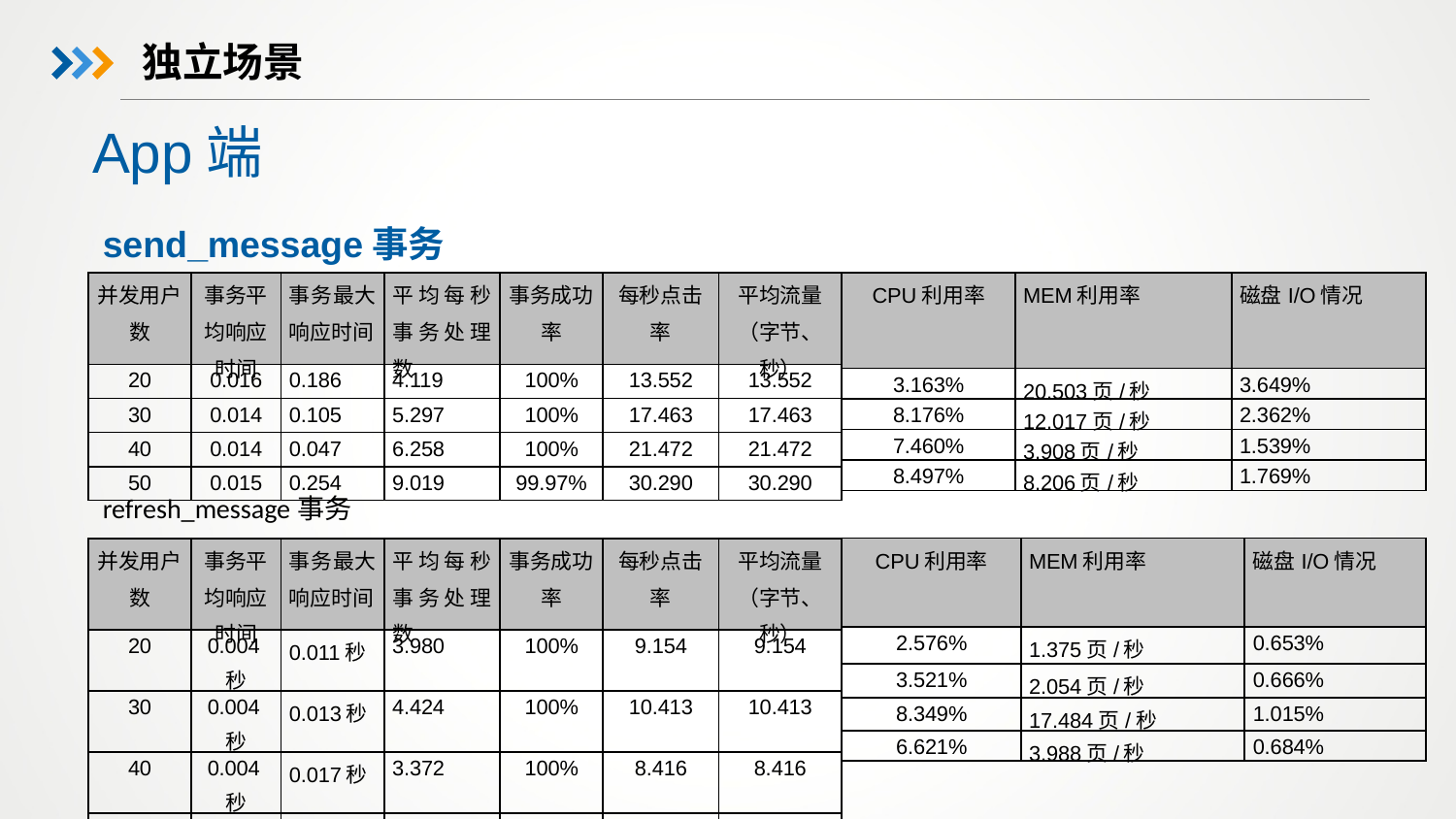

独立场景
App端
send_message事务
| CPU利用率 | MEM利用率 | 磁盘I/O情况 |
| --- | --- | --- |
| 3.163% | 20.503页/秒 | 3.649% |
| 8.176% | 12.017页/秒 | 2.362% |
| 7.460% | 3.908页/秒 | 1.539% |
| 8.497% | 8.206页/秒 | 1.769% |
| 并发用户数 | 事务平均响应时间 | 事务最大响应时间 | 平均每秒事务处理数 | 事务成功率 | 每秒点击率 | 平均流量（字节、秒） |
| --- | --- | --- | --- | --- | --- | --- |
| 20 | 0.016 | 0.186 | 4.119 | 100% | 13.552 | 13.552 |
| 30 | 0.014 | 0.105 | 5.297 | 100% | 17.463 | 17.463 |
| 40 | 0.014 | 0.047 | 6.258 | 100% | 21.472 | 21.472 |
| 50 | 0.015 | 0.254 | 9.019 | 99.97% | 30.290 | 30.290 |
refresh_message事务
| CPU利用率 | MEM利用率 | 磁盘I/O情况 |
| --- | --- | --- |
| 2.576% | 1.375页/秒 | 0.653% |
| 3.521% | 2.054页/秒 | 0.666% |
| 8.349% | 17.484页/秒 | 1.015% |
| 6.621% | 3.988页/秒 | 0.684% |
| 并发用户数 | 事务平均响应时间 | 事务最大响应时间 | 平均每秒事务处理数 | 事务成功率 | 每秒点击率 | 平均流量（字节、秒） |
| --- | --- | --- | --- | --- | --- | --- |
| 20 | 0.004秒 | 0.011秒 | 3.980 | 100% | 9.154 | 9.154 |
| 30 | 0.004秒 | 0.013秒 | 4.424 | 100% | 10.413 | 10.413 |
| 40 | 0.004秒 | 0.017秒 | 3.372 | 100% | 8.416 | 8.416 |
| 50 | 0.004秒 | 0.013秒 | 4.356 | 100% | 11.946 | 11.946 |